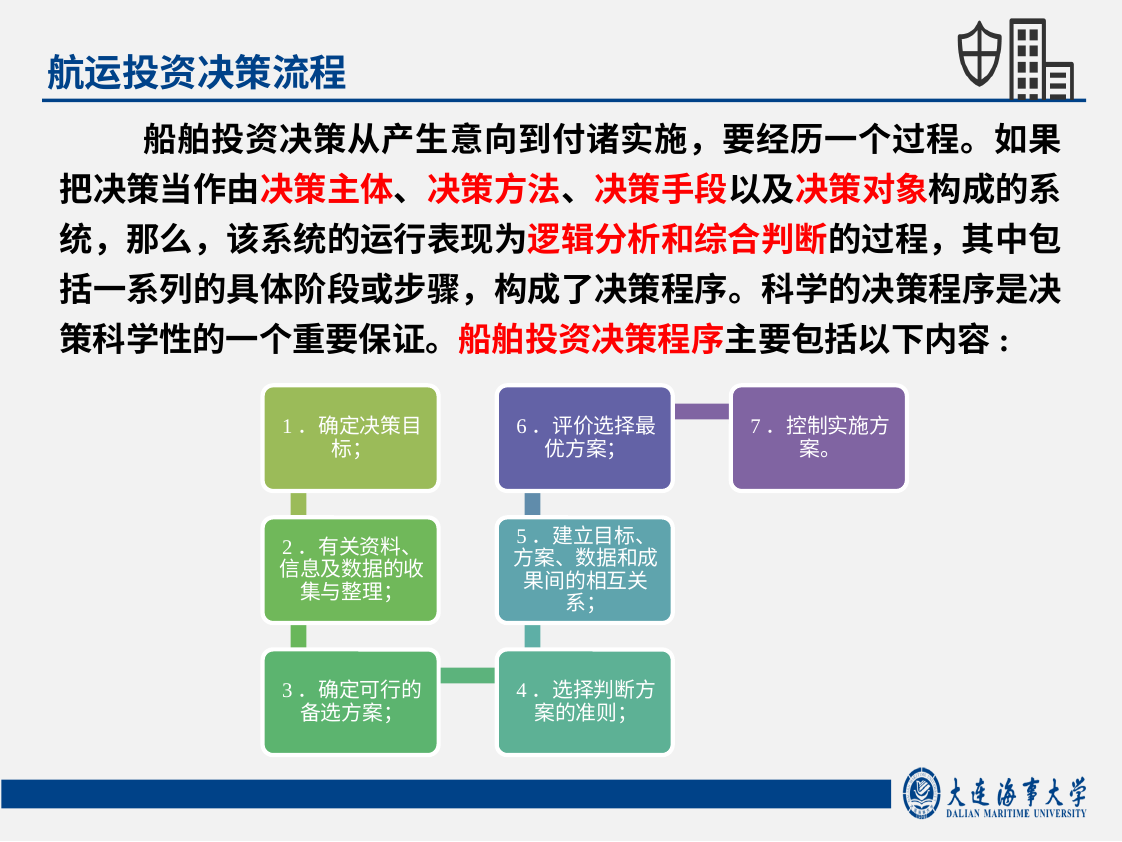

航运投资决策流程
         船舶投资决策从产生意向到付诸实施，要经历一个过程。如果把决策当作由决策主体、决策方法、决策手段以及决策对象构成的系统，那么，该系统的运行表现为逻辑分析和综合判断的过程，其中包括一系列的具体阶段或步骤，构成了决策程序。科学的决策程序是决策科学性的一个重要保证。船舶投资决策程序主要包括以下内容:
1．确定决策目标；
2．有关资料、信息及数据的收集与整理；
3．确定可行的备选方案；
4．选择判断方案的准则；
5．建立目标、方案、数据和成果间的相互关系；
6．评价选择最优方案；
7．控制实施方案。